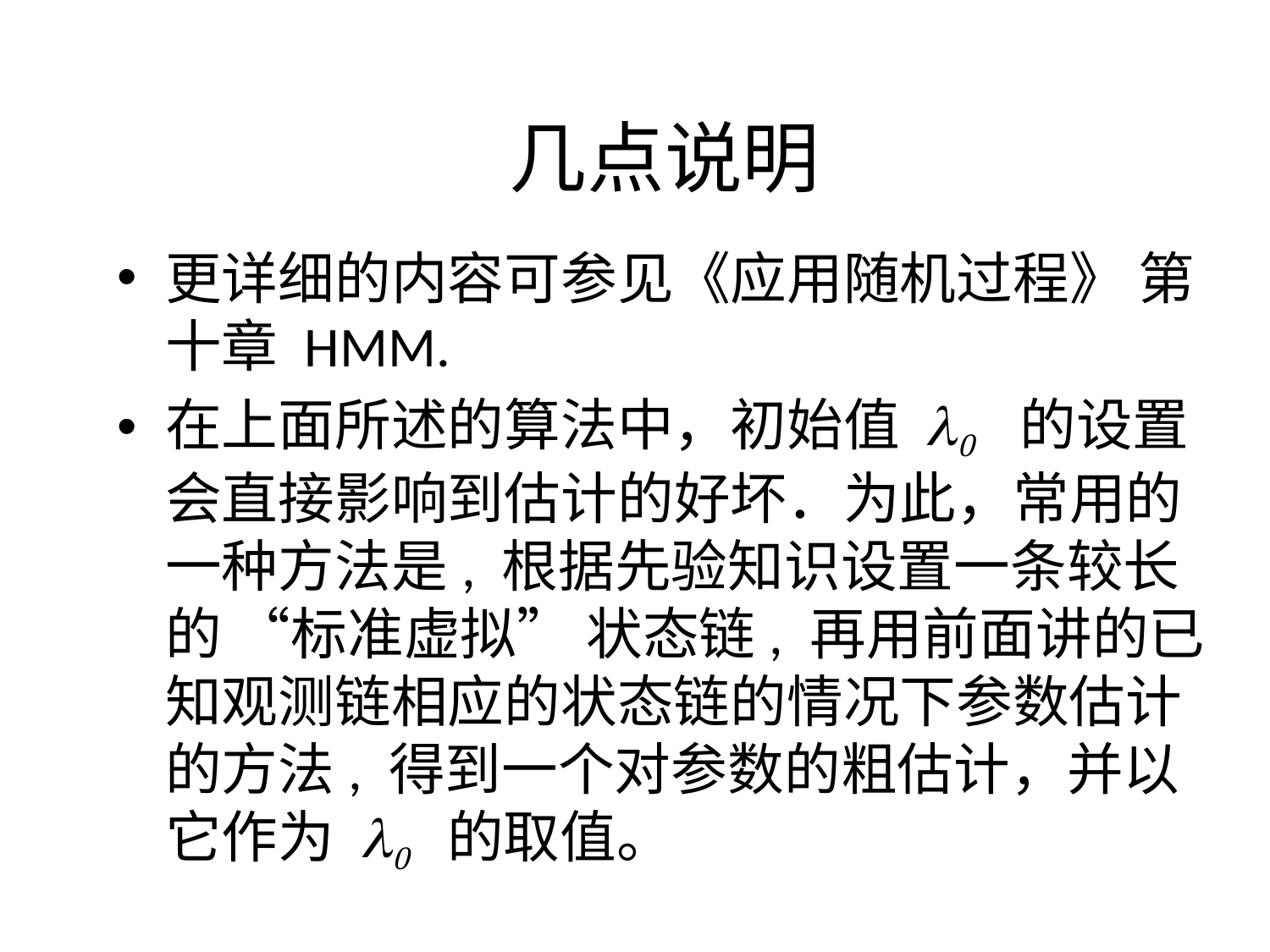

# 几点说明
更详细的内容可参见《应用随机过程》 第十章 HMM.
在上面所述的算法中，初始值 λ0  的设置会直接影响到估计的好坏．为此，常用的一种方法是, 根据先验知识设置一条较长的 “标准虚拟” 状态链, 再用前面讲的已知观测链相应的状态链的情况下参数估计的方法, 得到一个对参数的粗估计，并以它作为 λ0  的取值。